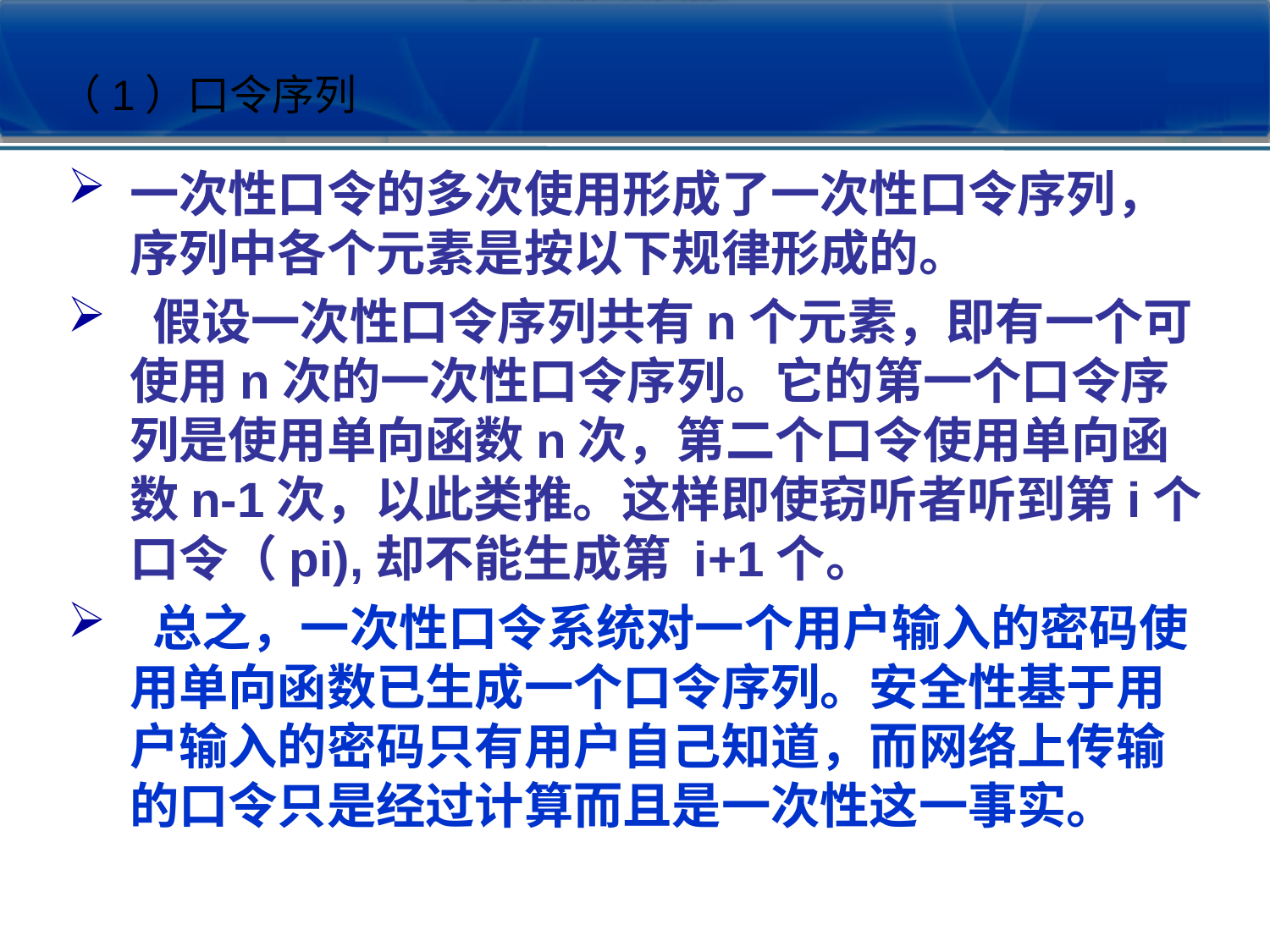

（1）口令序列
一次性口令的多次使用形成了一次性口令序列，序列中各个元素是按以下规律形成的。
 假设一次性口令序列共有n个元素，即有一个可使用n次的一次性口令序列。它的第一个口令序列是使用单向函数n次，第二个口令使用单向函数n-1次，以此类推。这样即使窃听者听到第i个口令（pi),却不能生成第 i+1个。
 总之，一次性口令系统对一个用户输入的密码使用单向函数已生成一个口令序列。安全性基于用户输入的密码只有用户自己知道，而网络上传输的口令只是经过计算而且是一次性这一事实。